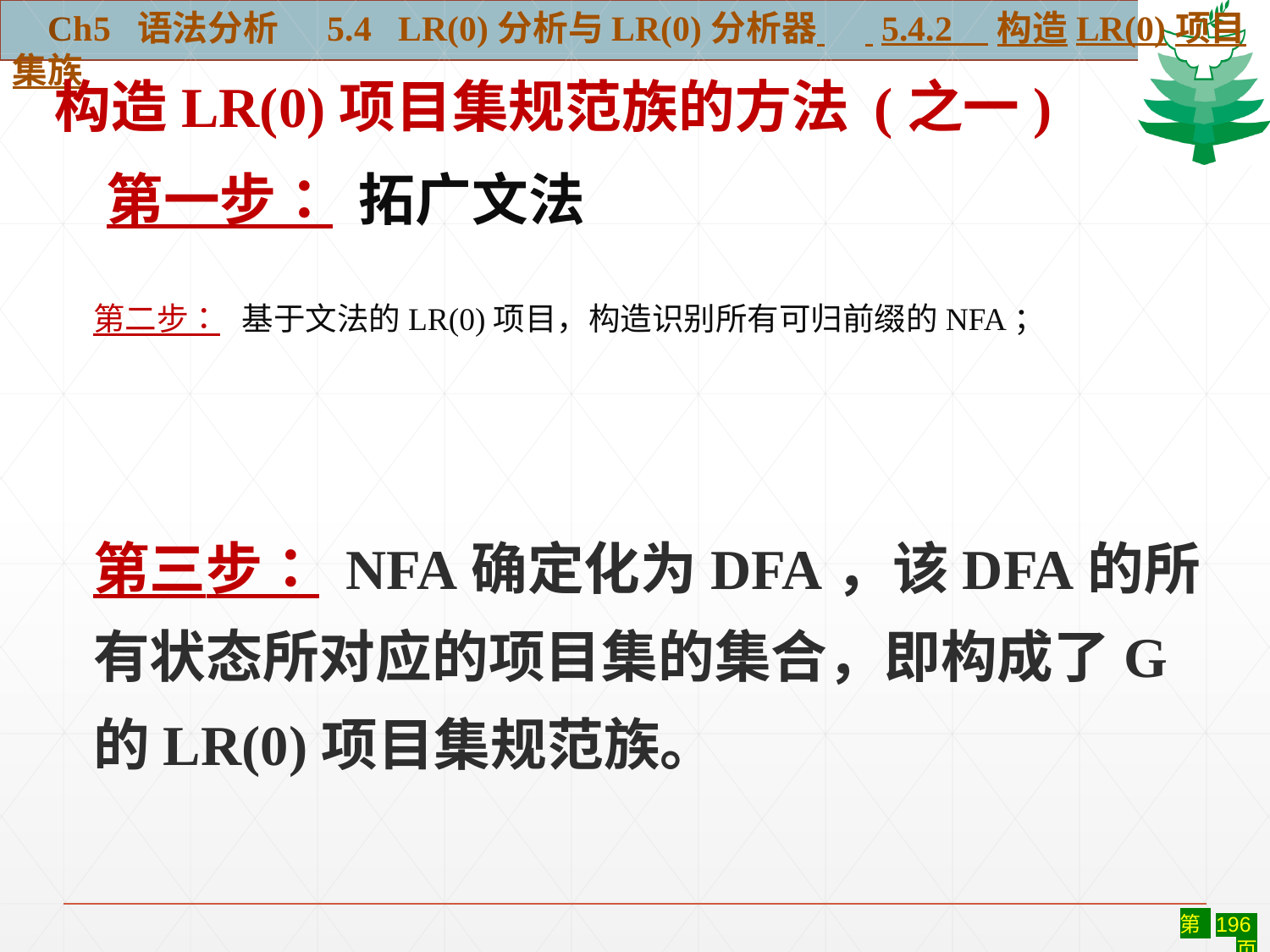

Ch5  语法分析     5.4   LR(0)分析与LR(0)分析器       5.4.2    构造LR(0)项目集族
构造LR(0)项目集规范族的方法 (之一)
   第一步：  拓广文法
第二步：   基于文法的LR(0)项目，构造识别所有可归前缀的NFA；
第三步： NFA确定化为DFA，该DFA的所有状态所对应的项目集的集合，即构成了G的LR(0)项目集规范族。